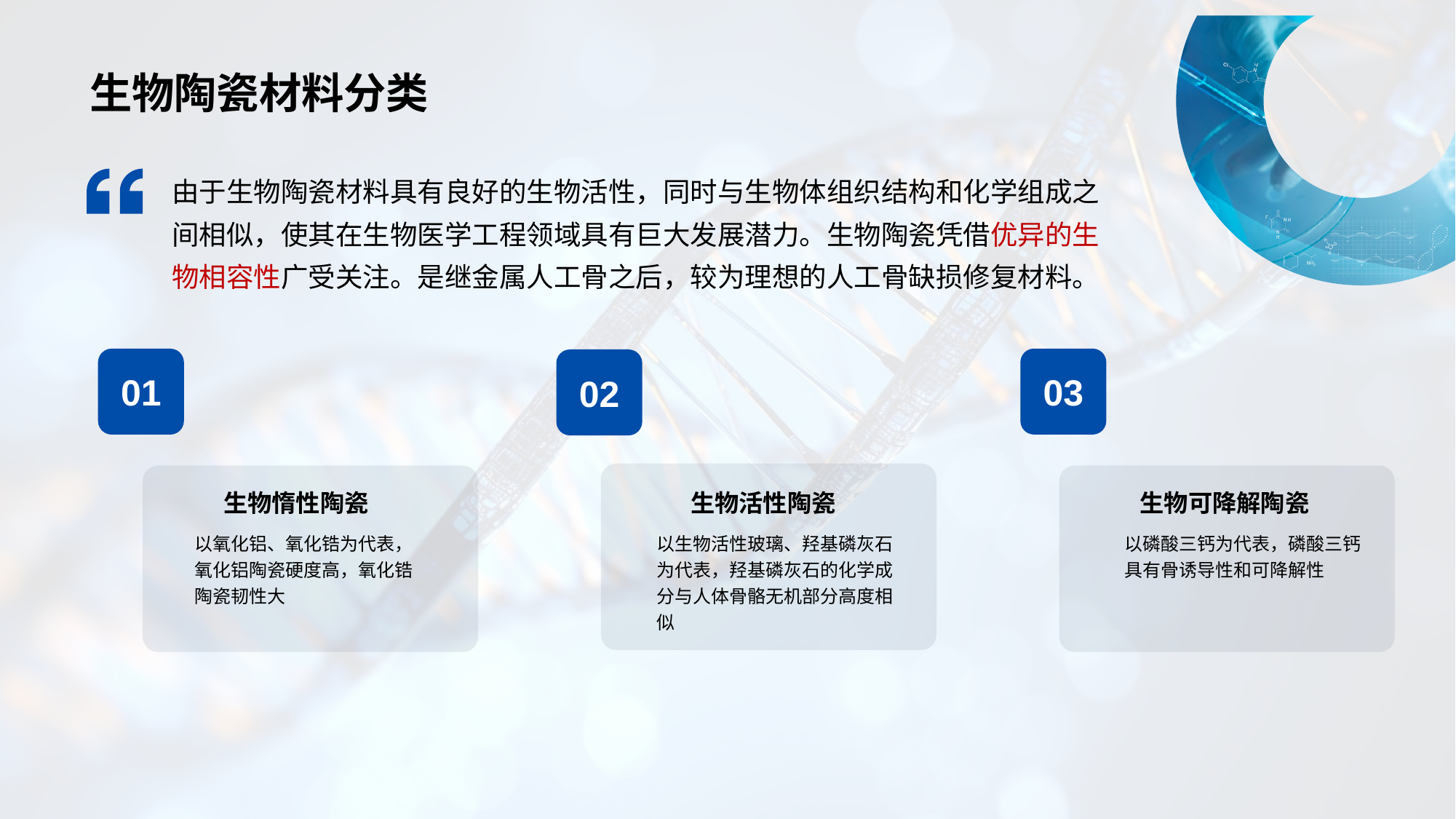

# 生物陶瓷材料分类

03

生物可降解陶瓷
以磷酸三钙为代表，磷酸三钙具有骨诱导性和可降解性
01

生物惰性陶瓷
以氧化铝、氧化锆为代表，氧化铝陶瓷硬度高，氧化锆陶瓷韧性大
02

生物活性陶瓷
以生物活性玻璃、羟基磷灰石为代表，羟基磷灰石的化学成分与人体骨骼无机部分高度相似
由于生物陶瓷材料具有良好的生物活性，同时与生物体组织结构和化学组成之间相似，使其在生物医学工程领域具有巨大发展潜力。生物陶瓷凭借优异的生物相容性广受关注。是继金属人工骨之后，较为理想的人工骨缺损修复材料。